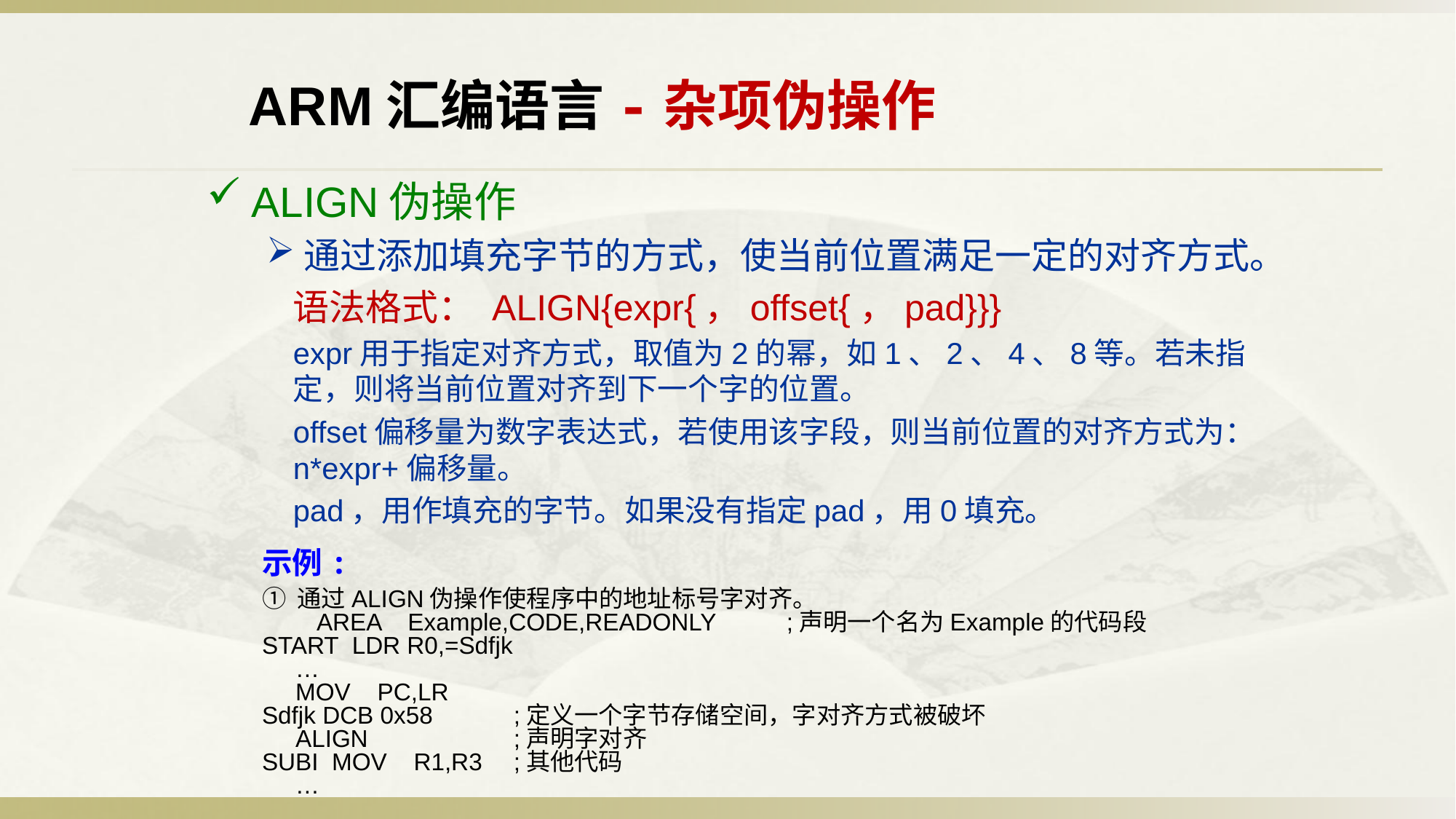

ARM汇编语言-杂项伪操作
ALIGN伪操作
通过添加填充字节的方式，使当前位置满足一定的对齐方式。
语法格式： ALIGN{expr{，offset{，pad}}}
expr用于指定对齐方式，取值为2的幂，如1、2、4、8等。若未指定，则将当前位置对齐到下一个字的位置。
offset偏移量为数字表达式，若使用该字段，则当前位置的对齐方式为：n*expr+偏移量。
pad，用作填充的字节。如果没有指定pad，用0填充。

示例:
① 通过ALIGN伪操作使程序中的地址标号字对齐。
AREA    Example,CODE,READONLY	;声明一个名为Example的代码段
START  LDR R0,=Sdfjk
	…
     MOV    PC,LR
Sdfjk DCB 0x58	;定义一个字节存储空间，字对齐方式被破坏
     ALIGN		;声明字对齐
SUBI  MOV    R1,R3	;其他代码
	…